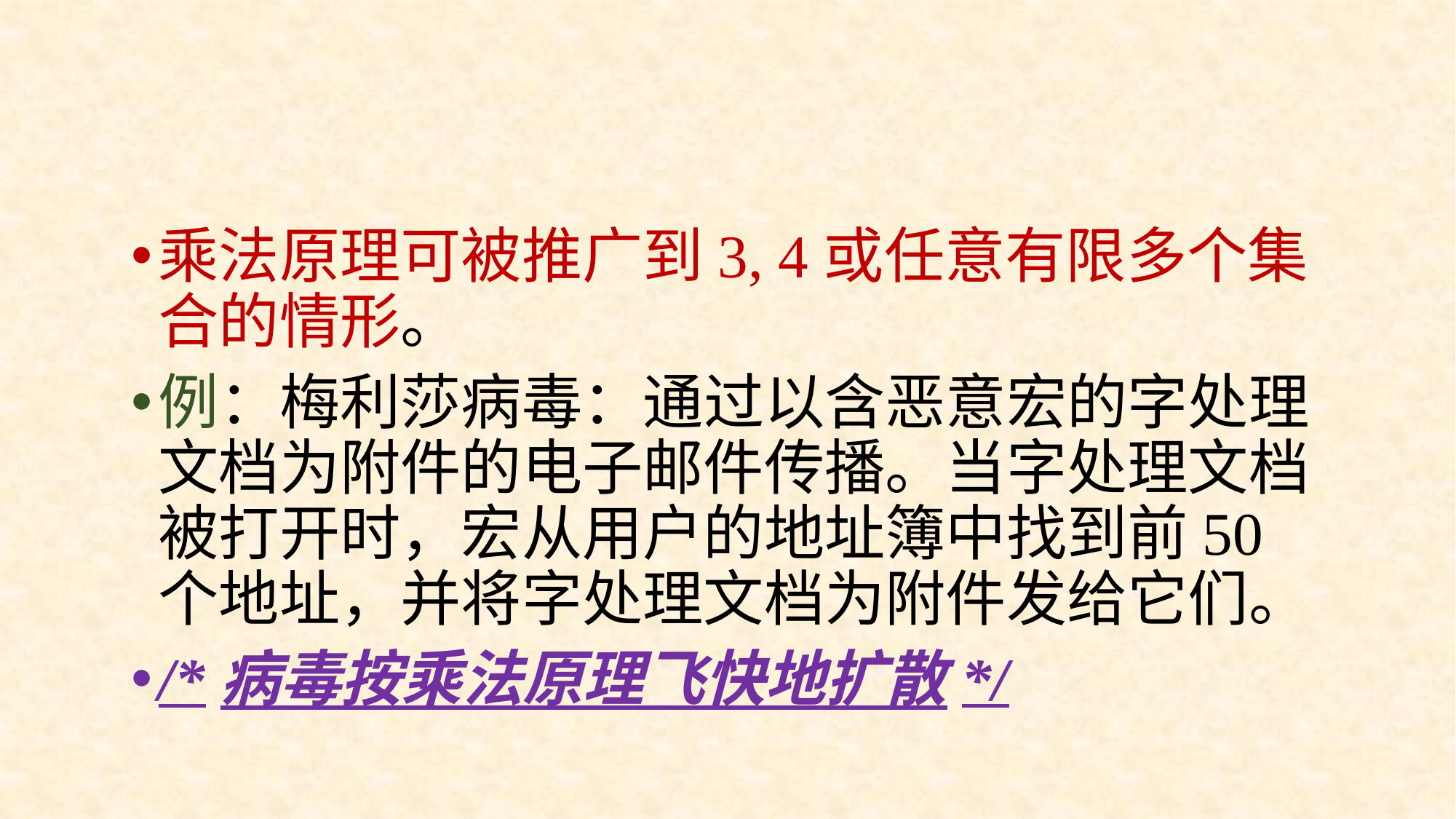

#
乘法原理可被推广到3, 4或任意有限多个集合的情形。
例：梅利莎病毒：通过以含恶意宏的字处理文档为附件的电子邮件传播。当字处理文档被打开时，宏从用户的地址簿中找到前50个地址，并将字处理文档为附件发给它们。
/*病毒按乘法原理飞快地扩散*/